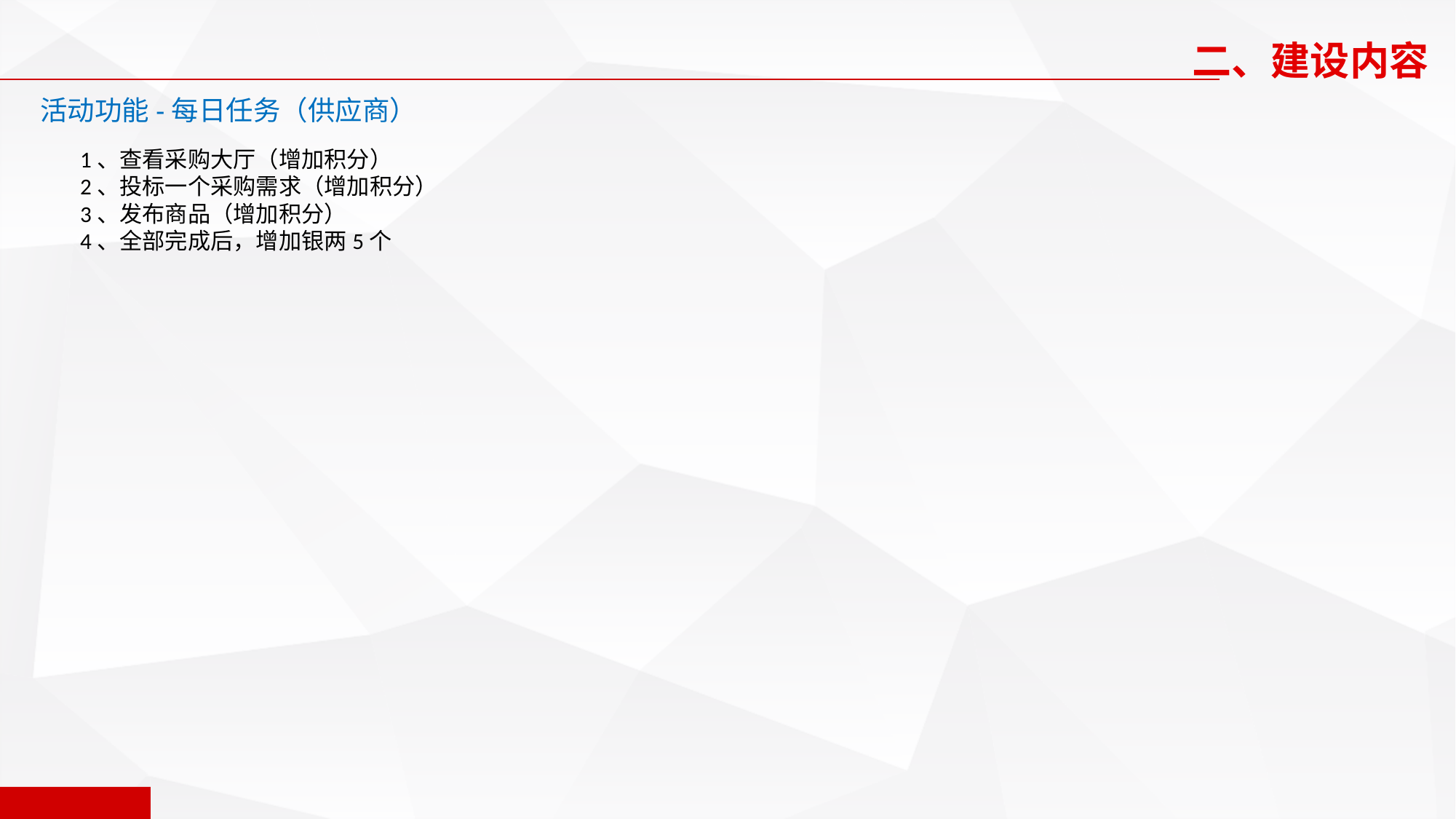

二、建设内容
活动功能-每日任务（供应商）
1、查看采购大厅（增加积分）
2、投标一个采购需求（增加积分）
3、发布商品（增加积分）
4、全部完成后，增加银两5个